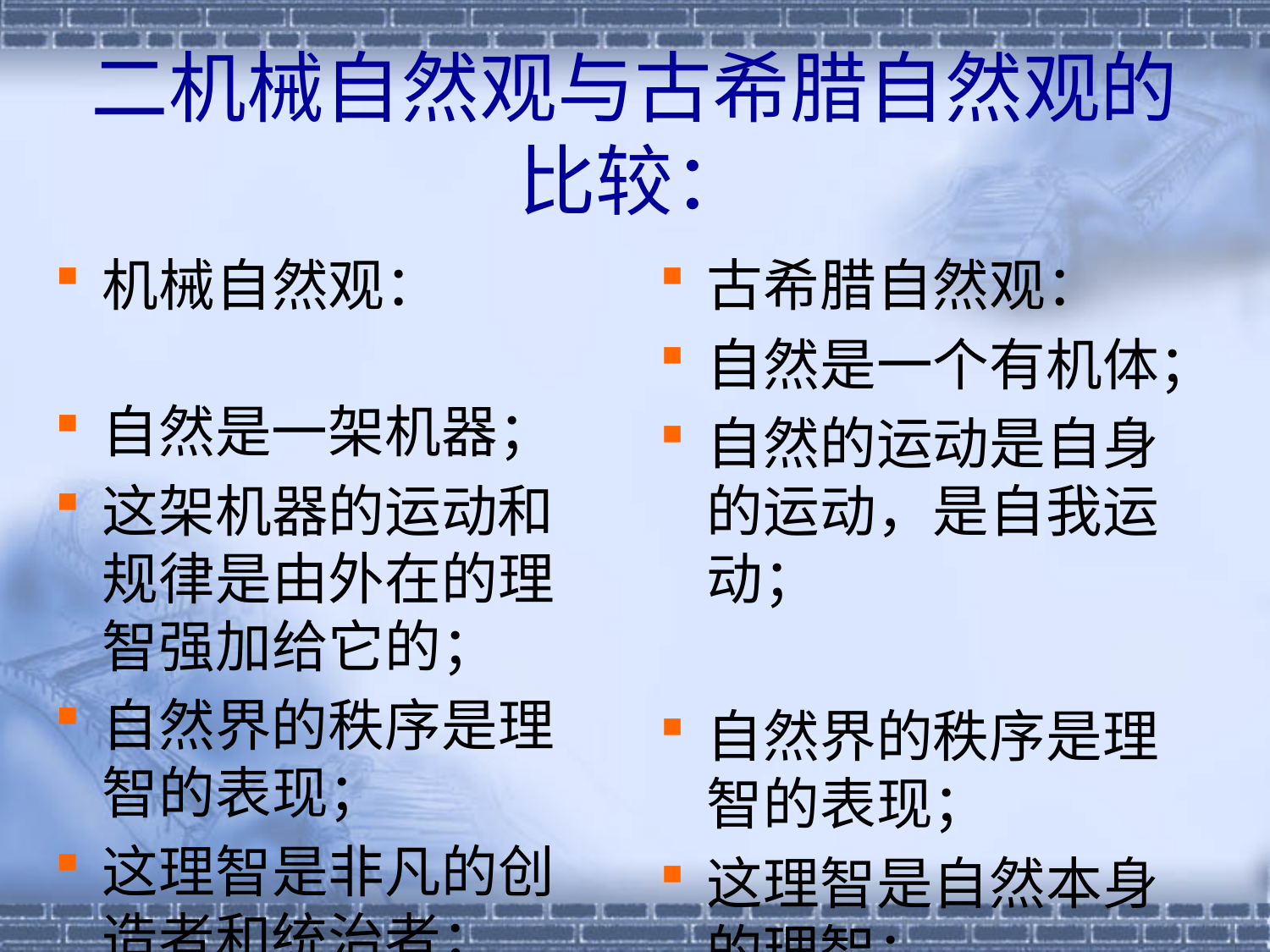

# 二机械自然观与古希腊自然观的比较：
机械自然观：
自然是一架机器；
这架机器的运动和规律是由外在的理智强加给它的；
自然界的秩序是理智的表现；
这理智是非凡的创造者和统治者；

古希腊自然观：
自然是一个有机体；
自然的运动是自身的运动，是自我运动；

自然界的秩序是理智的表现；
这理智是自然本身的理智；